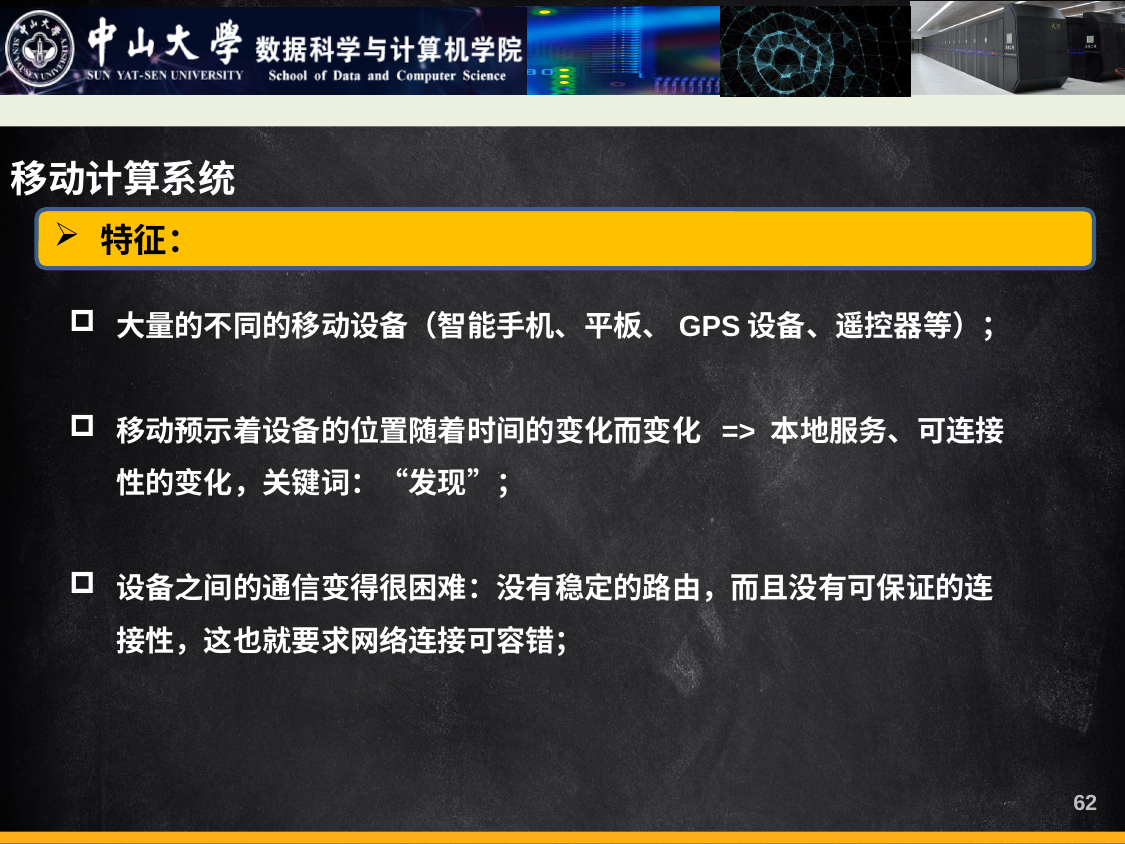

移动计算系统
特征：
大量的不同的移动设备（智能手机、平板、GPS设备、遥控器等）；

移动预示着设备的位置随着时间的变化而变化  => 本地服务、可连接性的变化，关键词：“发现”；

设备之间的通信变得很困难：没有稳定的路由，而且没有可保证的连接性，这也就要求网络连接可容错；